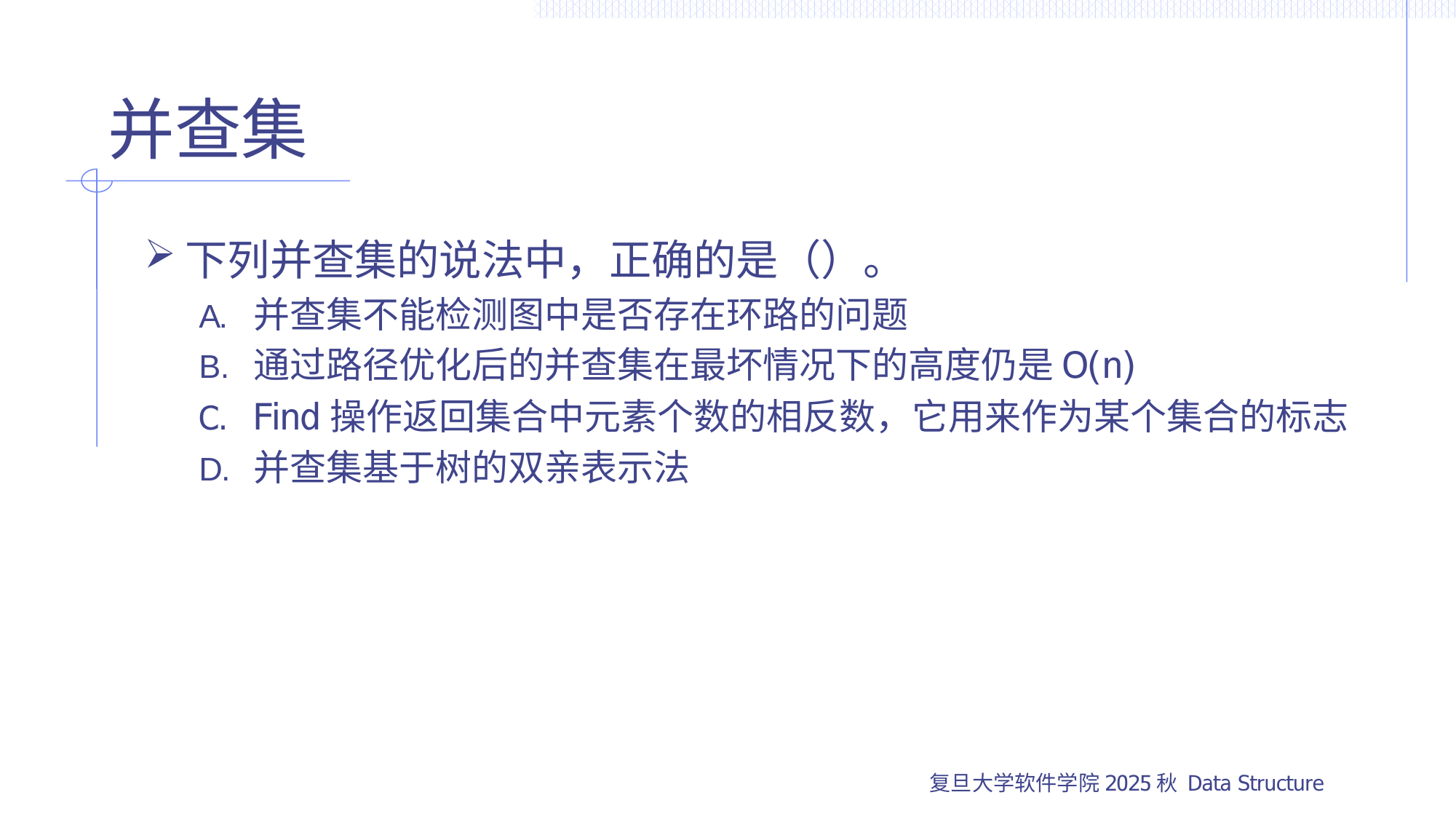

# 并查集
下列并查集的说法中，正确的是（）。
并查集不能检测图中是否存在环路的问题
通过路径优化后的并查集在最坏情况下的高度仍是O(n)
Find操作返回集合中元素个数的相反数，它用来作为某个集合的标志
并查集基于树的双亲表示法